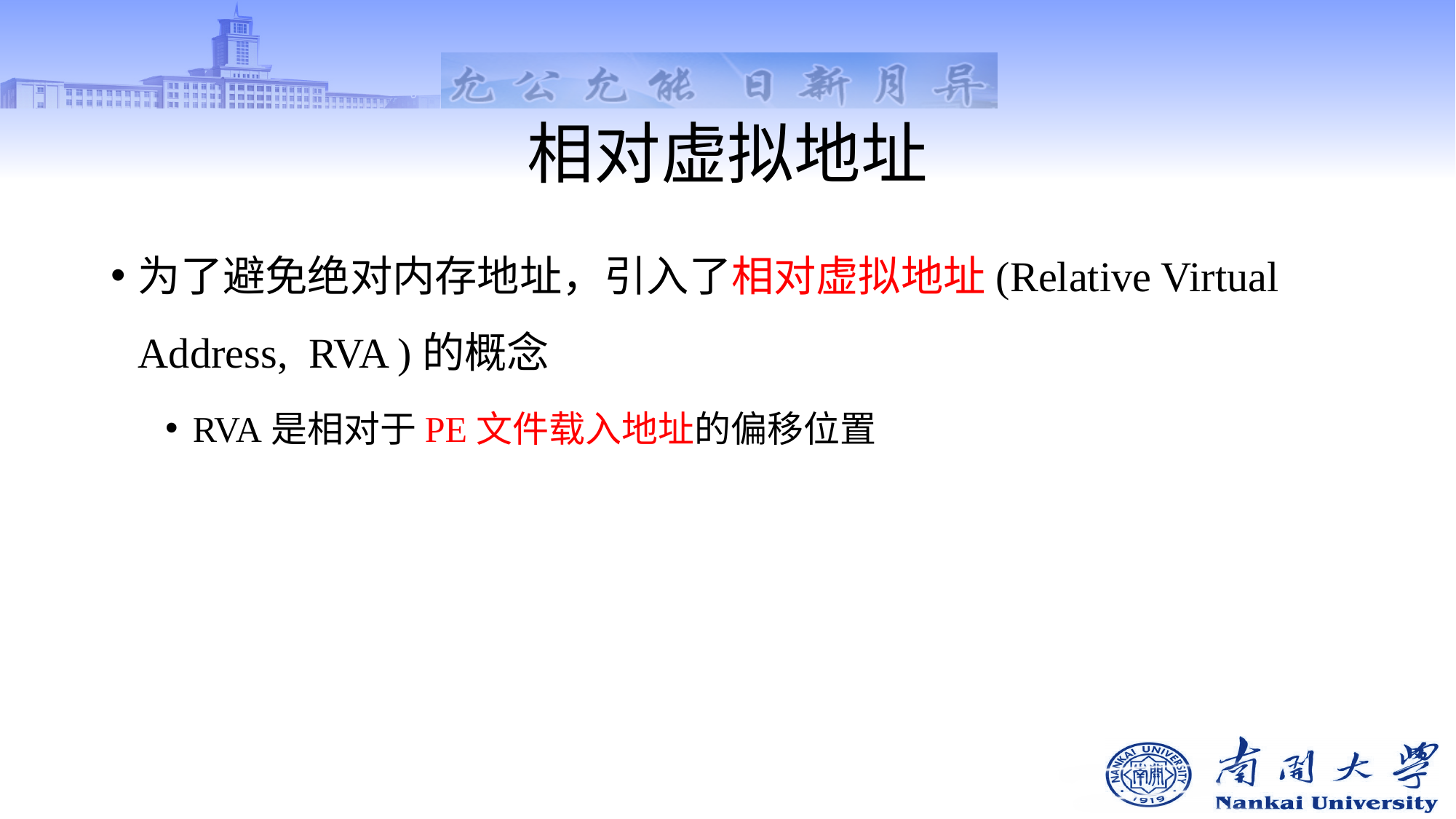

# 相对虚拟地址
为了避免绝对内存地址，引入了相对虚拟地址(Relative Virtual Address,  RVA )的概念
RVA是相对于PE文件载入地址的偏移位置